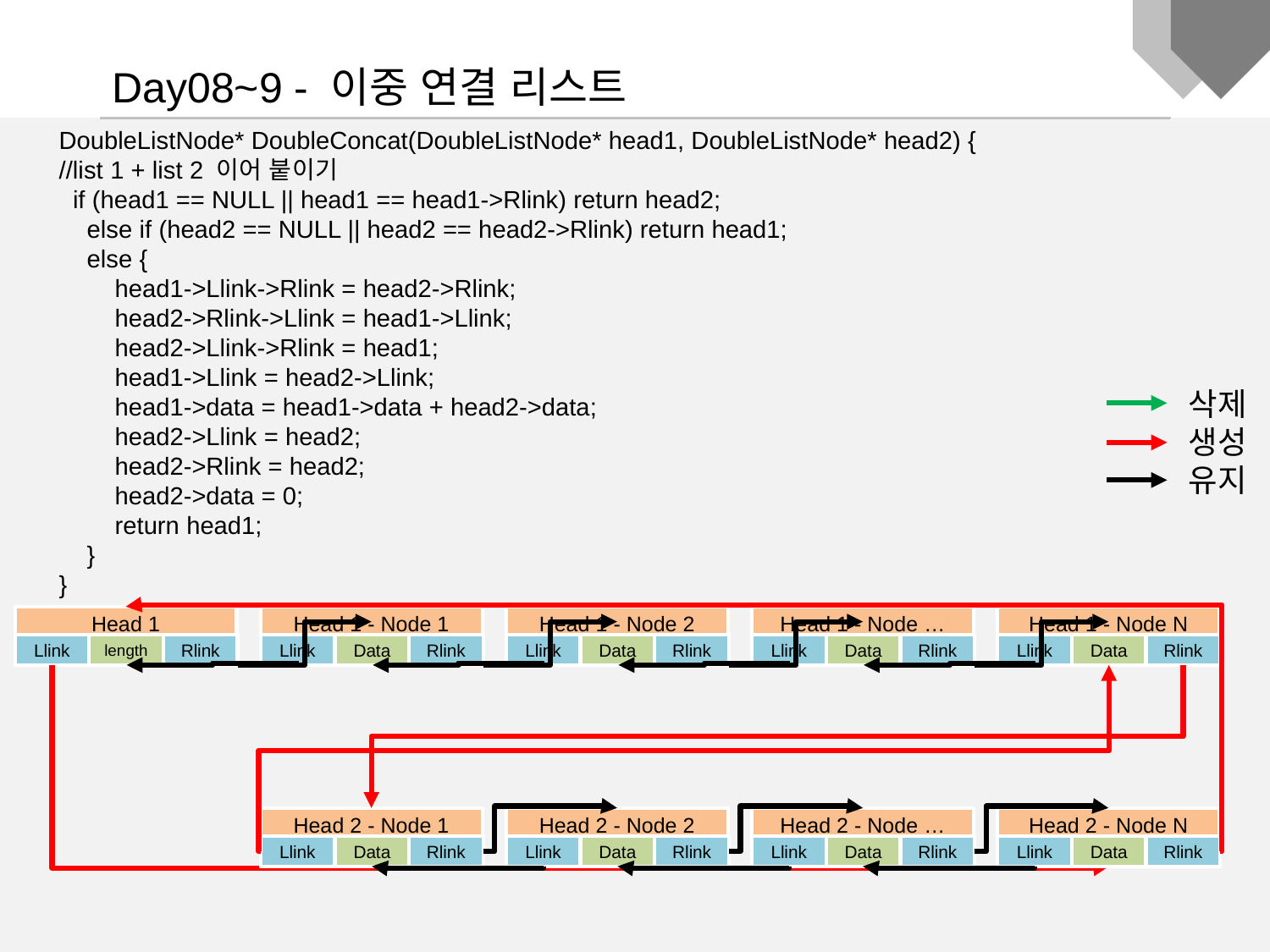

Day08~9 - 이중 연결 리스트
DoubleListNode* DoubleConcat(DoubleListNode* head1, DoubleListNode* head2) {
//list 1 + list 2 이어 붙이기
  if (head1 == NULL || head1 == head1->Rlink) return head2;
    else if (head2 == NULL || head2 == head2->Rlink) return head1;
    else {
        head1->Llink->Rlink = head2->Rlink;
        head2->Rlink->Llink = head1->Llink;
        head2->Llink->Rlink = head1;
        head1->Llink = head2->Llink;
        head1->data = head1->data + head2->data;
        head2->Llink = head2;
        head2->Rlink = head2;
        head2->data = 0;
        return head1;
    }
}
삭제
생성
유지
Head 1

Head 1 - Node 1

Head 1 - Node 2

Head 1 - Node …

Head 1 - Node N

Llink
Data
Rlink
Llink
length
Rlink
Llink
Data
Rlink
Llink
Data
Rlink
Llink
Data
Rlink
Head 2 - Node 1

Head 2 - Node 2

Head 2 - Node …

Head 2 - Node N

Llink
Data
Rlink
Llink
Data
Rlink
Llink
Data
Rlink
Llink
Data
Rlink